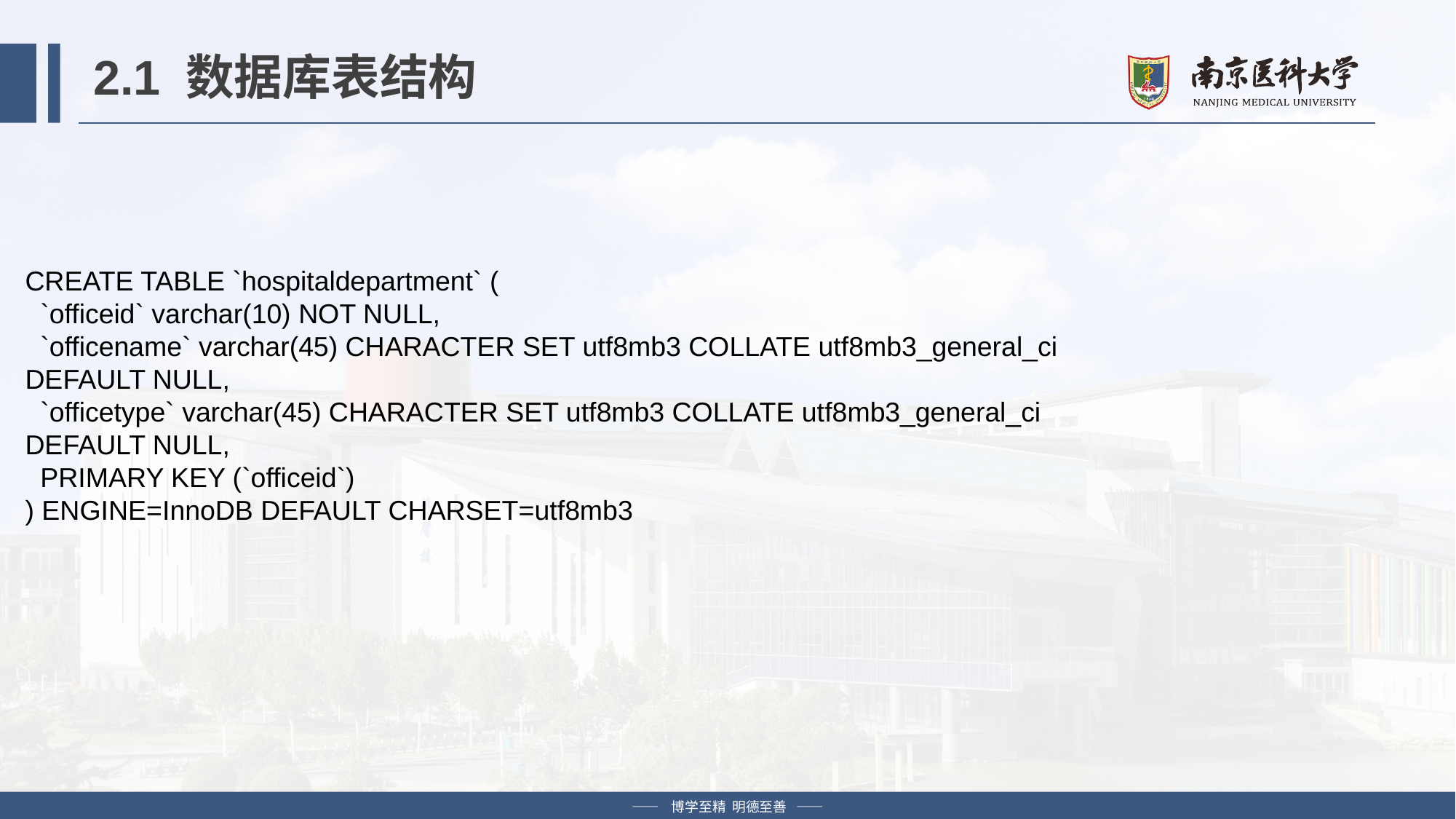

# 2.1 数据库表结构
CREATE TABLE `hospitaldepartment` (
  `officeid` varchar(10) NOT NULL,
  `officename` varchar(45) CHARACTER SET utf8mb3 COLLATE utf8mb3_general_ci DEFAULT NULL,
  `officetype` varchar(45) CHARACTER SET utf8mb3 COLLATE utf8mb3_general_ci DEFAULT NULL,
  PRIMARY KEY (`officeid`)
) ENGINE=InnoDB DEFAULT CHARSET=utf8mb3
——   博学至精  明德至善   ——